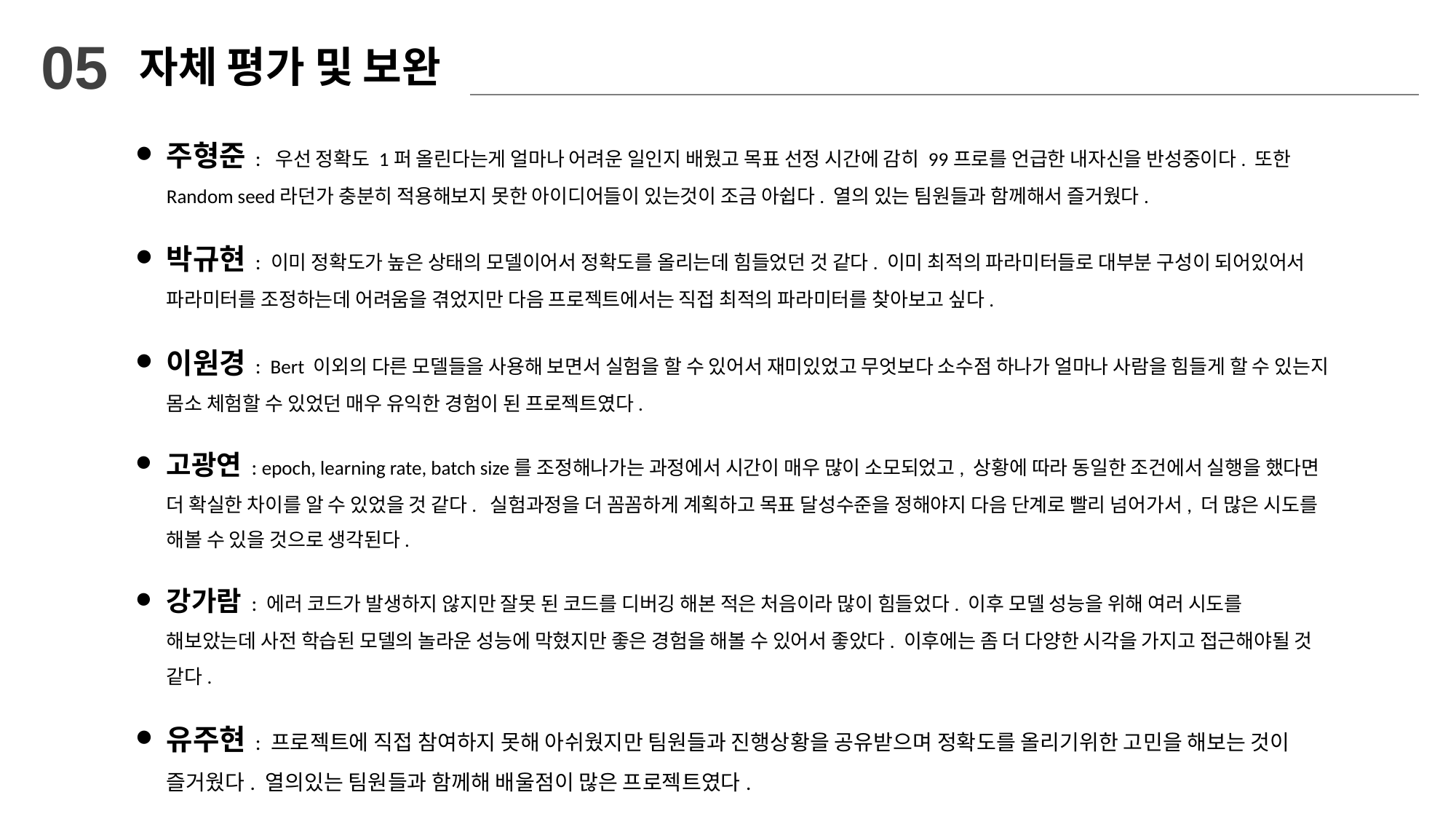

05
자체 평가 및 보완

주형준 :  우선 정확도 1퍼 올린다는게 얼마나 어려운 일인지 배웠고 목표 선정 시간에 감히 99프로를 언급한 내자신을 반성중이다. 또한 Random seed라던가 충분히 적용해보지 못한 아이디어들이 있는것이 조금 아쉽다. 열의 있는 팀원들과 함께해서 즐거웠다.

박규현 : 이미 정확도가 높은 상태의 모델이어서 정확도를 올리는데 힘들었던 것 같다. 이미 최적의 파라미터들로 대부분 구성이 되어있어서 파라미터를 조정하는데 어려움을 겪었지만 다음 프로젝트에서는 직접 최적의 파라미터를 찾아보고 싶다.

이원경 :  Bert 이외의 다른 모델들을 사용해 보면서 실험을 할 수 있어서 재미있었고 무엇보다 소수점 하나가 얼마나 사람을 힘들게 할 수 있는지 몸소 체험할 수 있었던 매우 유익한 경험이 된 프로젝트였다.

고광연 : epoch, learning rate, batch size를 조정해나가는 과정에서 시간이 매우 많이 소모되었고, 상황에 따라 동일한 조건에서 실행을 했다면 더 확실한 차이를 알 수 있었을 것 같다.  실험과정을 더 꼼꼼하게 계획하고 목표 달성수준을 정해야지 다음 단계로 빨리 넘어가서, 더 많은 시도를 해볼 수 있을 것으로 생각된다.

강가람 : 에러 코드가 발생하지 않지만 잘못 된 코드를 디버깅 해본 적은 처음이라 많이 힘들었다. 이후 모델 성능을 위해 여러 시도를 해보았는데 사전 학습된 모델의 놀라운 성능에 막혔지만 좋은 경험을 해볼 수 있어서 좋았다. 이후에는 좀 더 다양한 시각을 가지고 접근해야될 것 같다.

유주현 : 프로젝트에 직접 참여하지 못해 아쉬웠지만 팀원들과 진행상황을 공유받으며 정확도를 올리기위한 고민을 해보는 것이 즐거웠다. 열의있는 팀원들과 함께해 배울점이 많은 프로젝트였다.